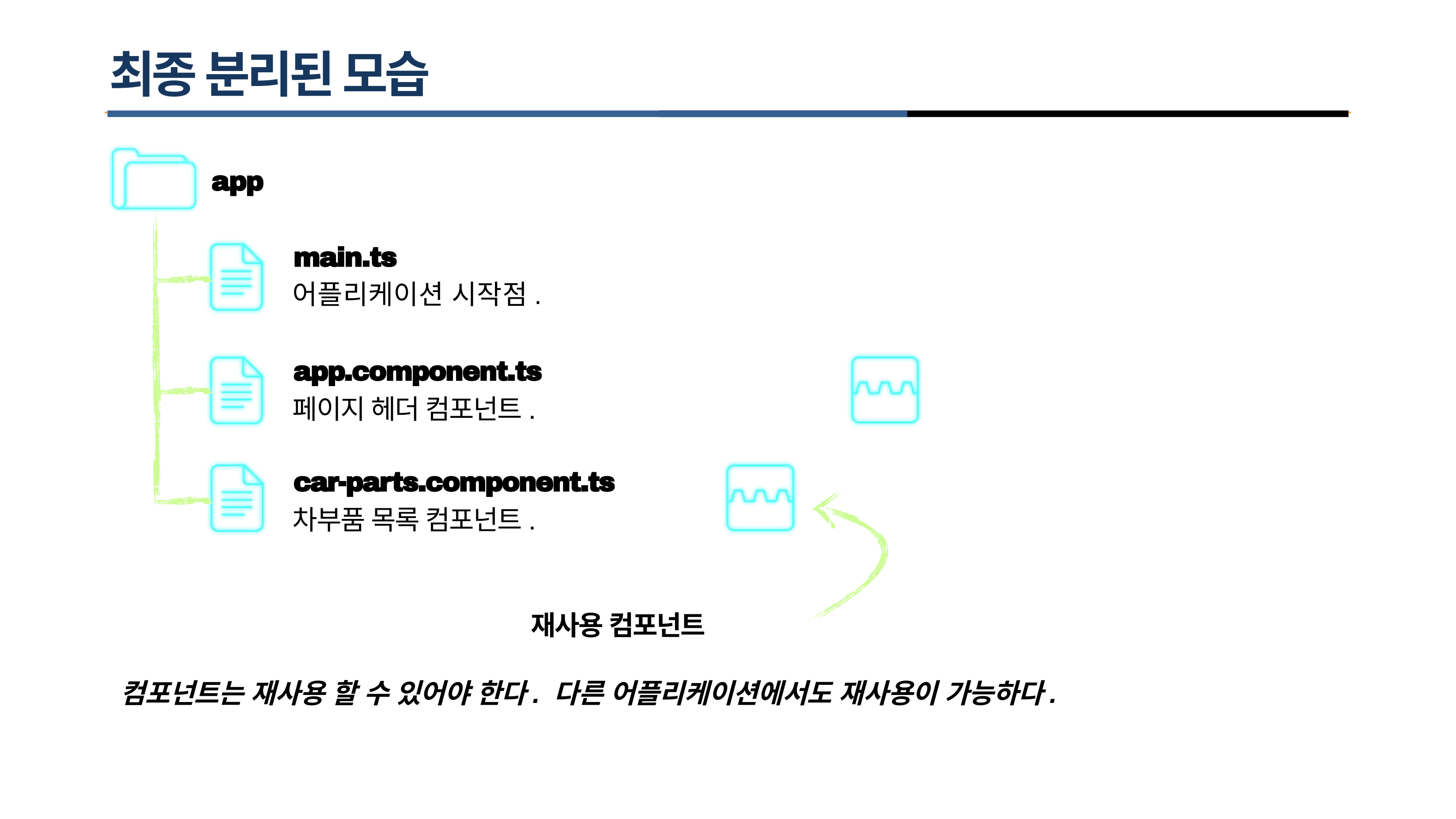

# 최종 분리된 모습

app

main.ts
어플리케이션 시작점.

app.component.ts
페이지 헤더 컴포넌트.

car-parts.component.ts
차부품 목록 컴포넌트.

                                                              재사용 컴포넌트

컴포넌트는 재사용 할 수 있어야 한다. 다른 어플리케이션에서도 재사용이 가능하다.